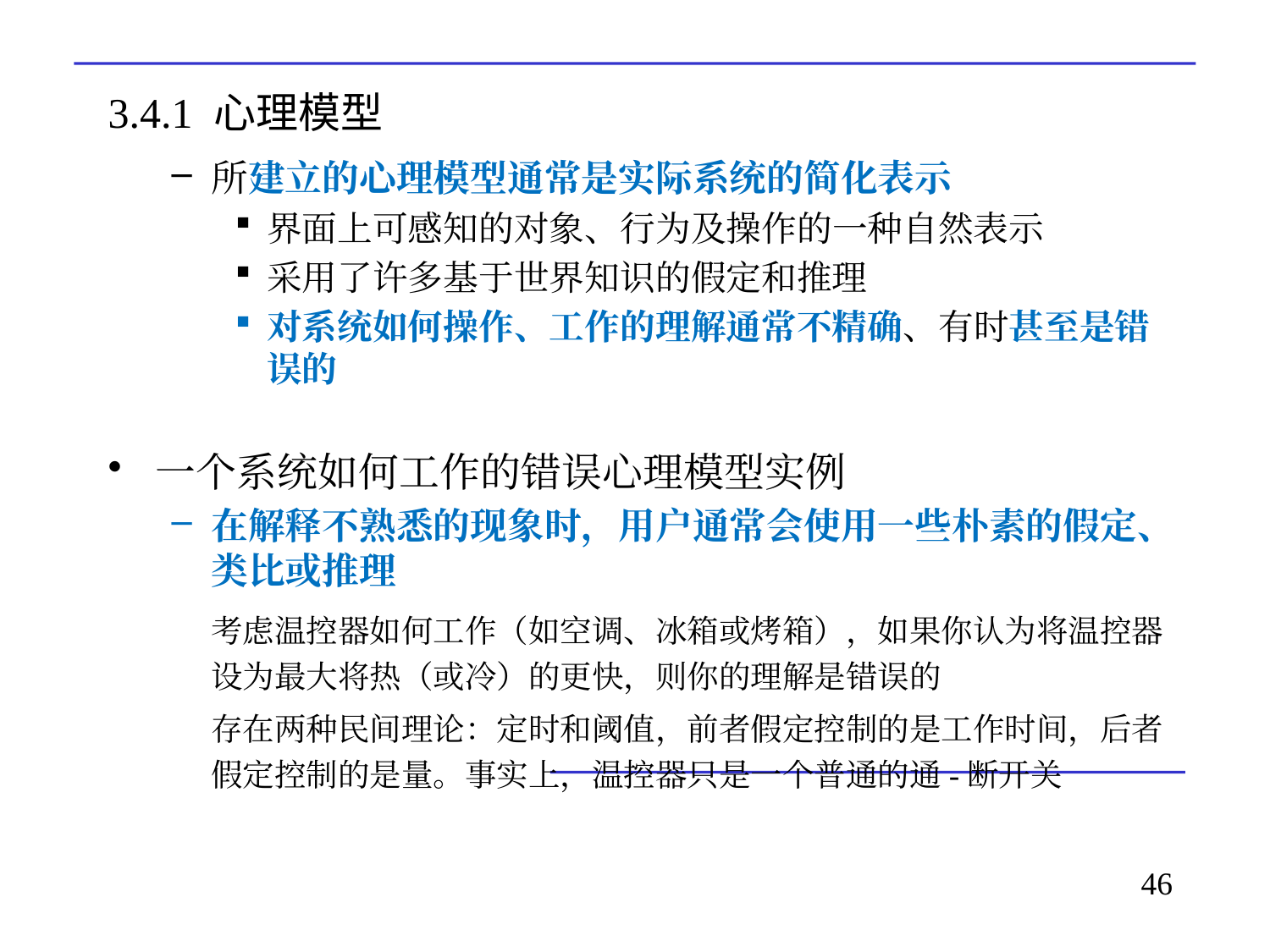

# 3.4.1 心理模型
所建立的心理模型通常是实际系统的简化表示
界面上可感知的对象、行为及操作的一种自然表示
采用了许多基于世界知识的假定和推理
对系统如何操作、工作的理解通常不精确、有时甚至是错误的

一个系统如何工作的错误心理模型实例
在解释不熟悉的现象时，用户通常会使用一些朴素的假定、类比或推理
	考虑温控器如何工作（如空调、冰箱或烤箱），如果你认为将温控器设为最大将热（或冷）的更快，则你的理解是错误的
	存在两种民间理论：定时和阈值，前者假定控制的是工作时间，后者假定控制的是量。事实上，温控器只是一个普通的通-断开关
46